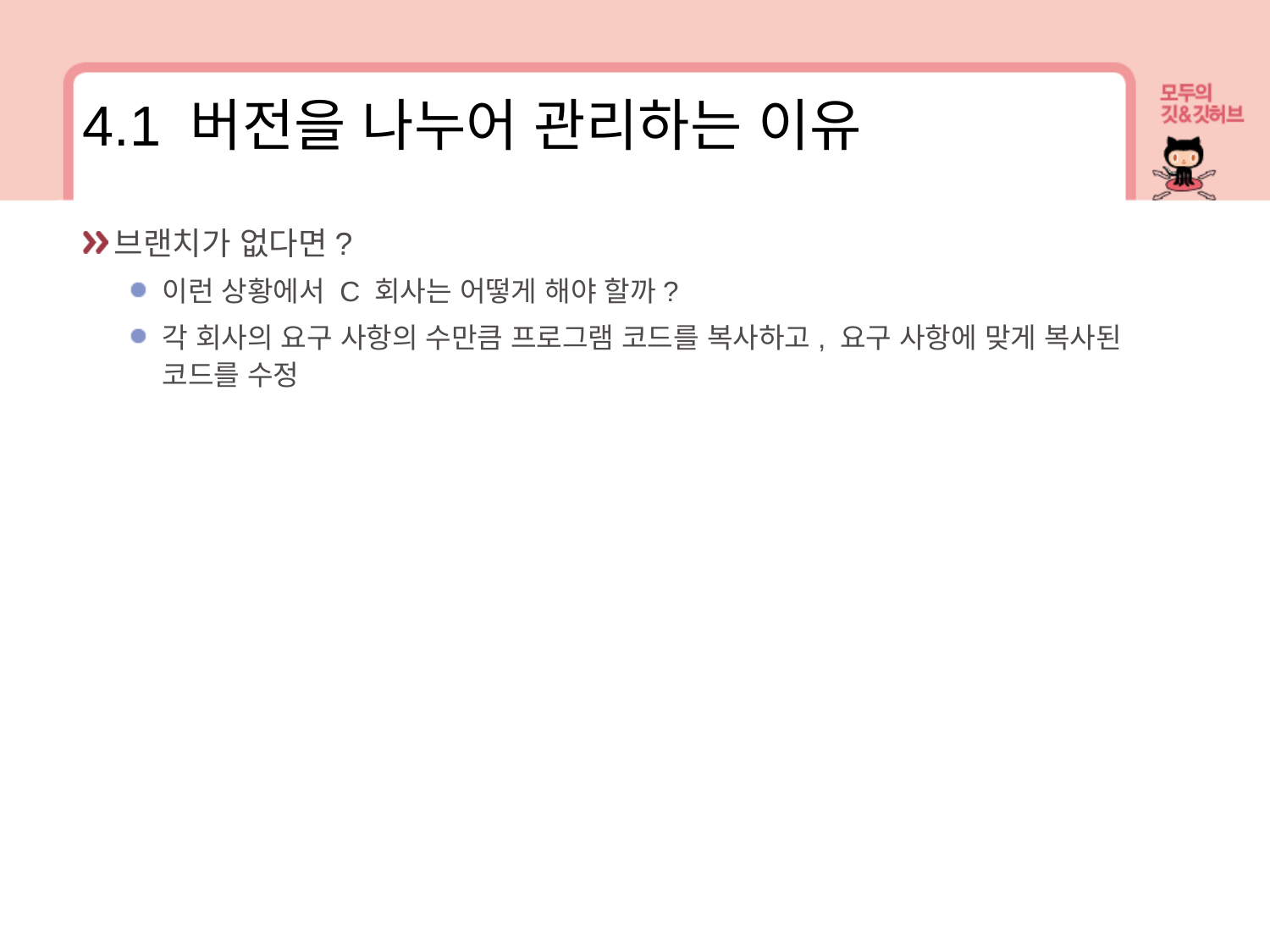

4.1 버전을 나누어 관리하는 이유
브랜치가 없다면?
이런 상황에서 C 회사는 어떻게 해야 할까?
각 회사의 요구 사항의 수만큼 프로그램 코드를 복사하고, 요구 사항에 맞게 복사된 코드를 수정